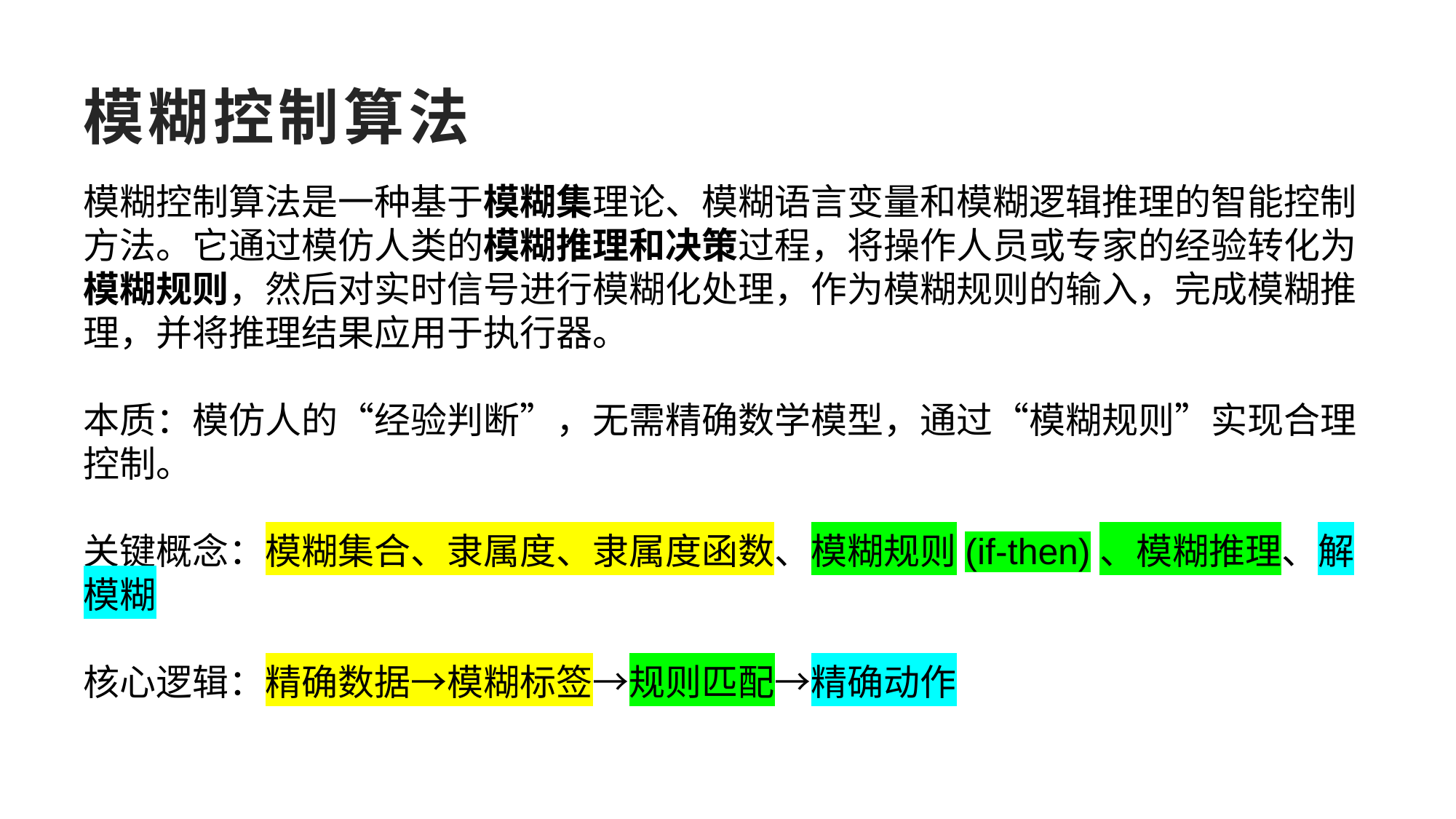

# 模糊控制算法
模糊控制算法是一种基于模糊集理论、模糊语言变量和模糊逻辑推理的智能控制方法。它通过模仿人类的模糊推理和决策过程，将操作人员或专家的经验转化为模糊规则，然后对实时信号进行模糊化处理，作为模糊规则的输入，完成模糊推理，并将推理结果应用于执行器。

本质：模仿人的“经验判断”，无需精确数学模型，通过“模糊规则”实现合理控制。

关键概念：模糊集合、隶属度、隶属度函数、模糊规则(if-then)、模糊推理、解模糊

核心逻辑：精确数据→模糊标签→规则匹配→精确动作